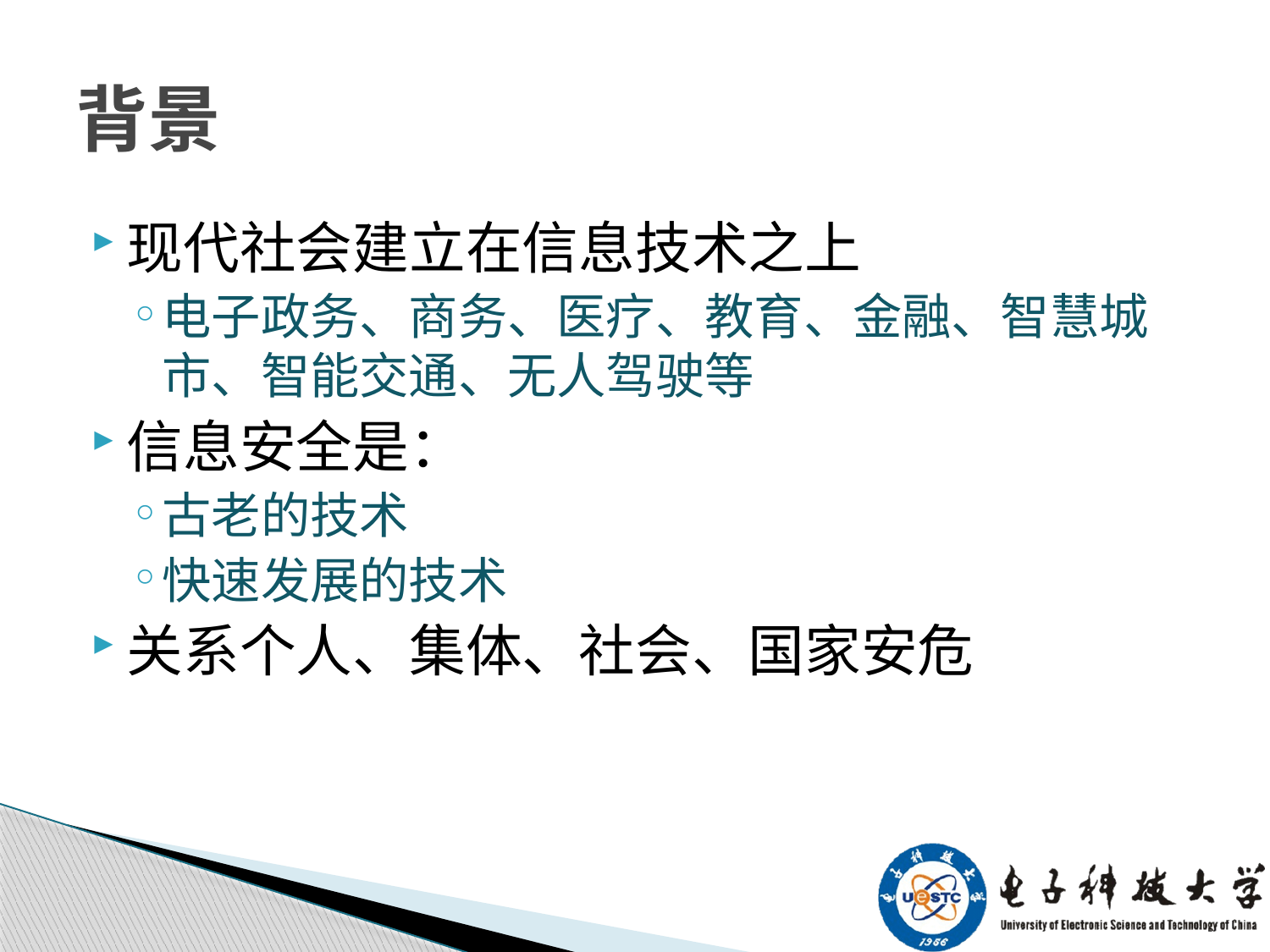

# 背景
现代社会建立在信息技术之上
电子政务、商务、医疗、教育、金融、智慧城市、智能交通、无人驾驶等
信息安全是：
古老的技术
快速发展的技术
关系个人、集体、社会、国家安危
3